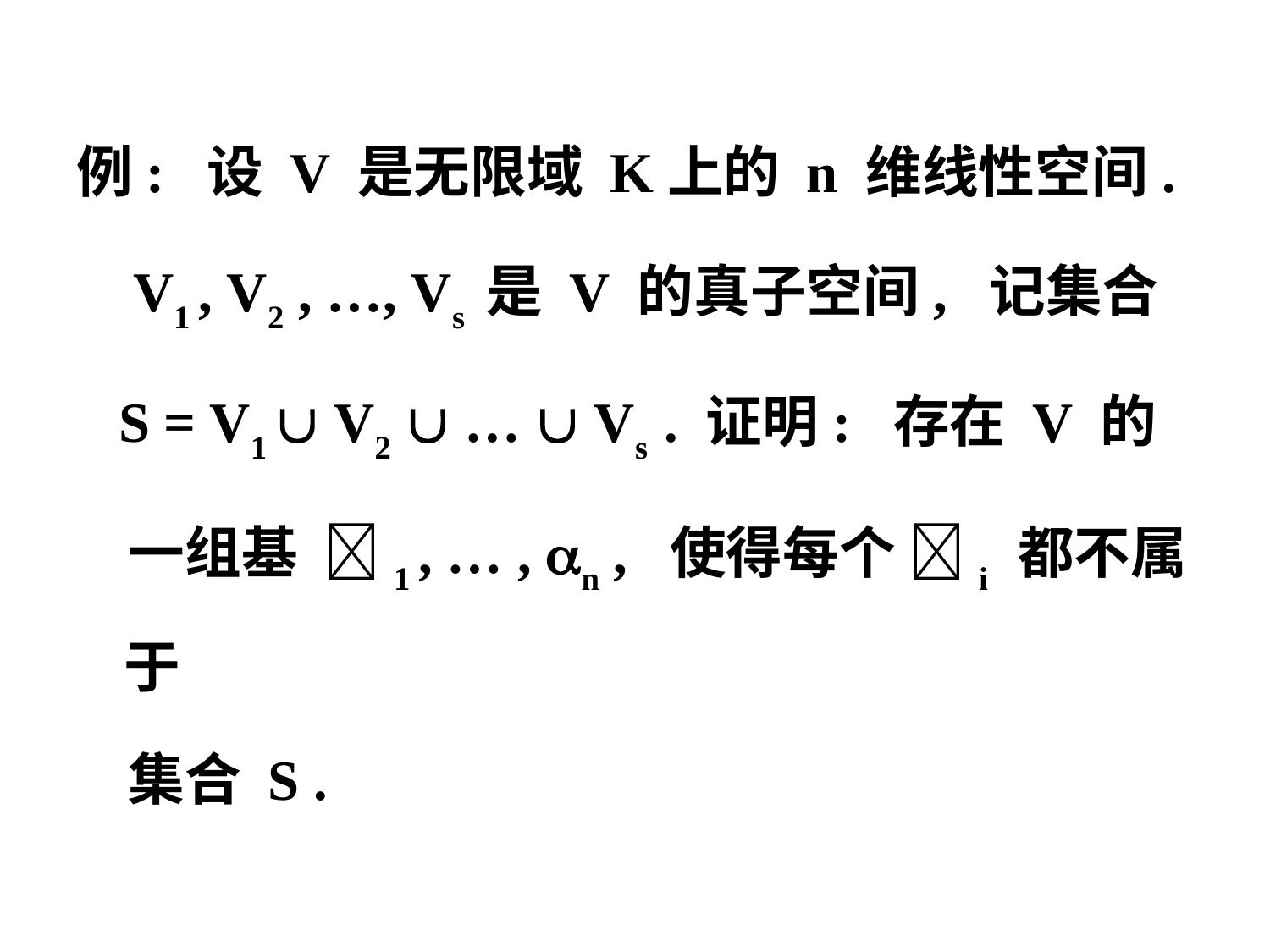

例:  设 V 是无限域 K上的 n 维线性空间.
    V1 , V2 , …, Vs 是 V 的真子空间,  记集合
   S = V1 ∪ V2 ∪ … ∪ Vs  . 证明:  存在 V 的
   一组基  α1 , … , αn ,  使得每个 αi  都不属于
   集合 S .